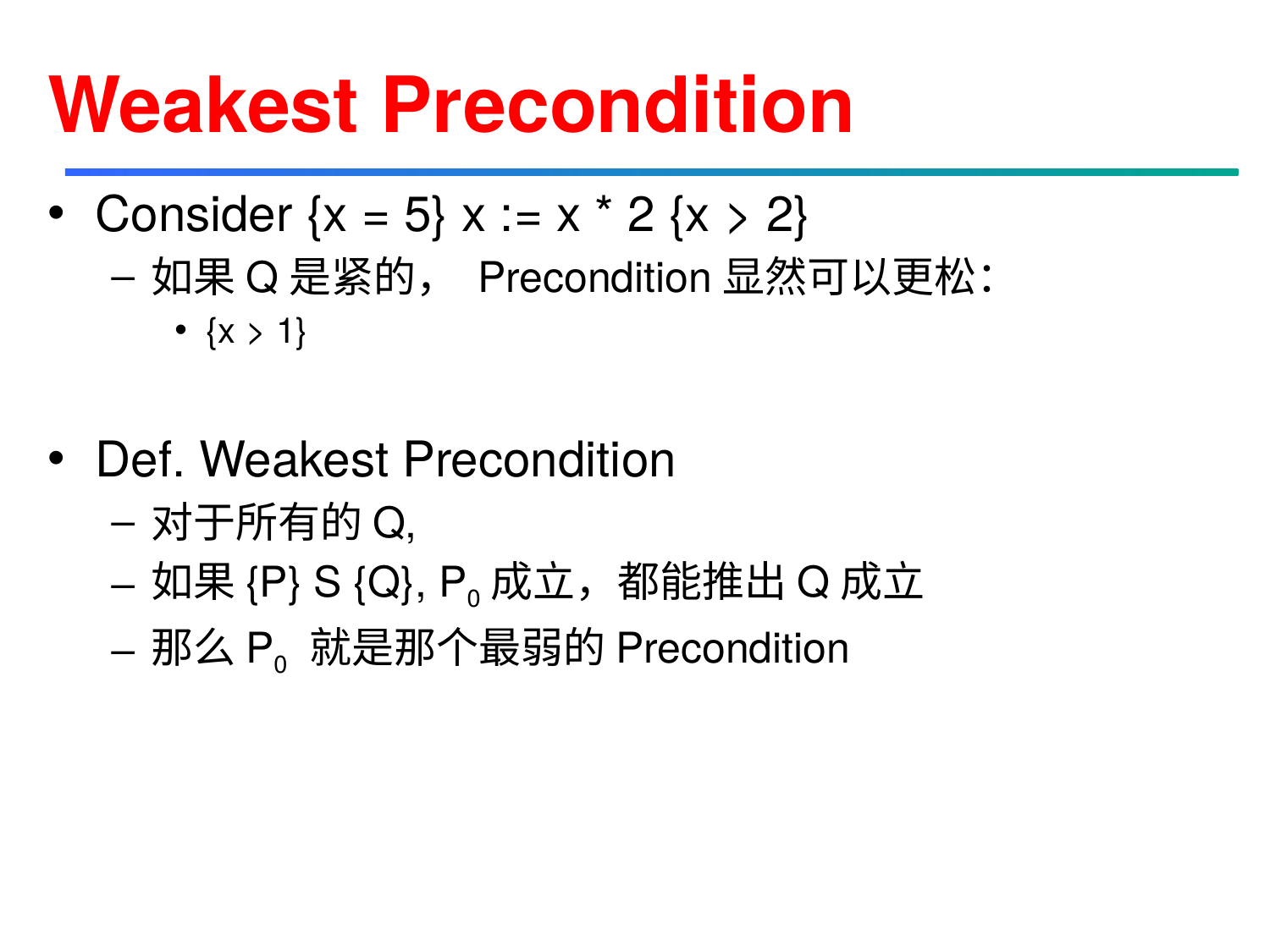

# Weakest Precondition
Consider {x = 5} x := x * 2 {x > 2}
如果Q是紧的， Precondition显然可以更松：
{x > 1}

Def. Weakest Precondition
对于所有的Q,
如果{P} S {Q}, P0成立，都能推出Q成立
那么P0 就是那个最弱的Precondition